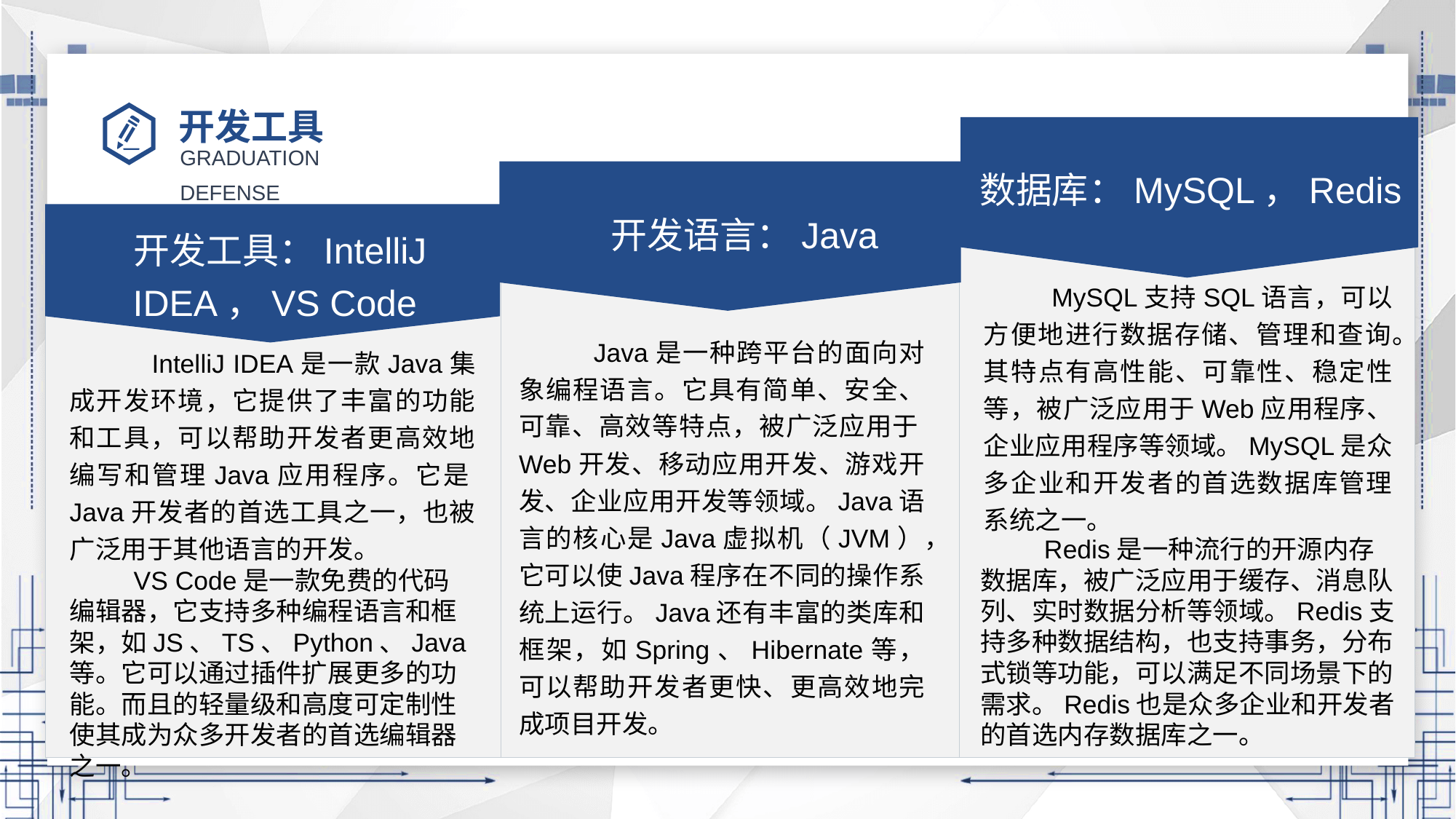

# 开发工具

数据库：MySQL，Redis

         MySQL支持SQL语言，可以方便地进行数据存储、管理和查询。其特点有高性能、可靠性、稳定性等，被广泛应用于Web应用程序、企业应用程序等领域。MySQL是众多企业和开发者的首选数据库管理系统之一。

开发语言：Java

         Java是一种跨平台的面向对象编程语言。它具有简单、安全、可靠、高效等特点，被广泛应用于Web开发、移动应用开发、游戏开发、企业应用开发等领域。Java语言的核心是Java虚拟机（JVM），它可以使Java程序在不同的操作系统上运行。Java还有丰富的类库和框架，如Spring、Hibernate等，可以帮助开发者更快、更高效地完成项目开发。

开发工具：IntelliJ IDEA，VS Code

          IntelliJ IDEA是一款Java集成开发环境，它提供了丰富的功能和工具，可以帮助开发者更高效地编写和管理Java应用程序。它是Java开发者的首选工具之一，也被广泛用于其他语言的开发。
         Redis是一种流行的开源内存数据库，被广泛应用于缓存、消息队列、实时数据分析等领域。Redis支持多种数据结构，也支持事务，分布式锁等功能，可以满足不同场景下的需求。Redis也是众多企业和开发者的首选内存数据库之一。
         VS Code是一款免费的代码编辑器，它支持多种编程语言和框架，如JS、TS、Python、Java等。它可以通过插件扩展更多的功能。而且的轻量级和高度可定制性使其成为众多开发者的首选编辑器之一。